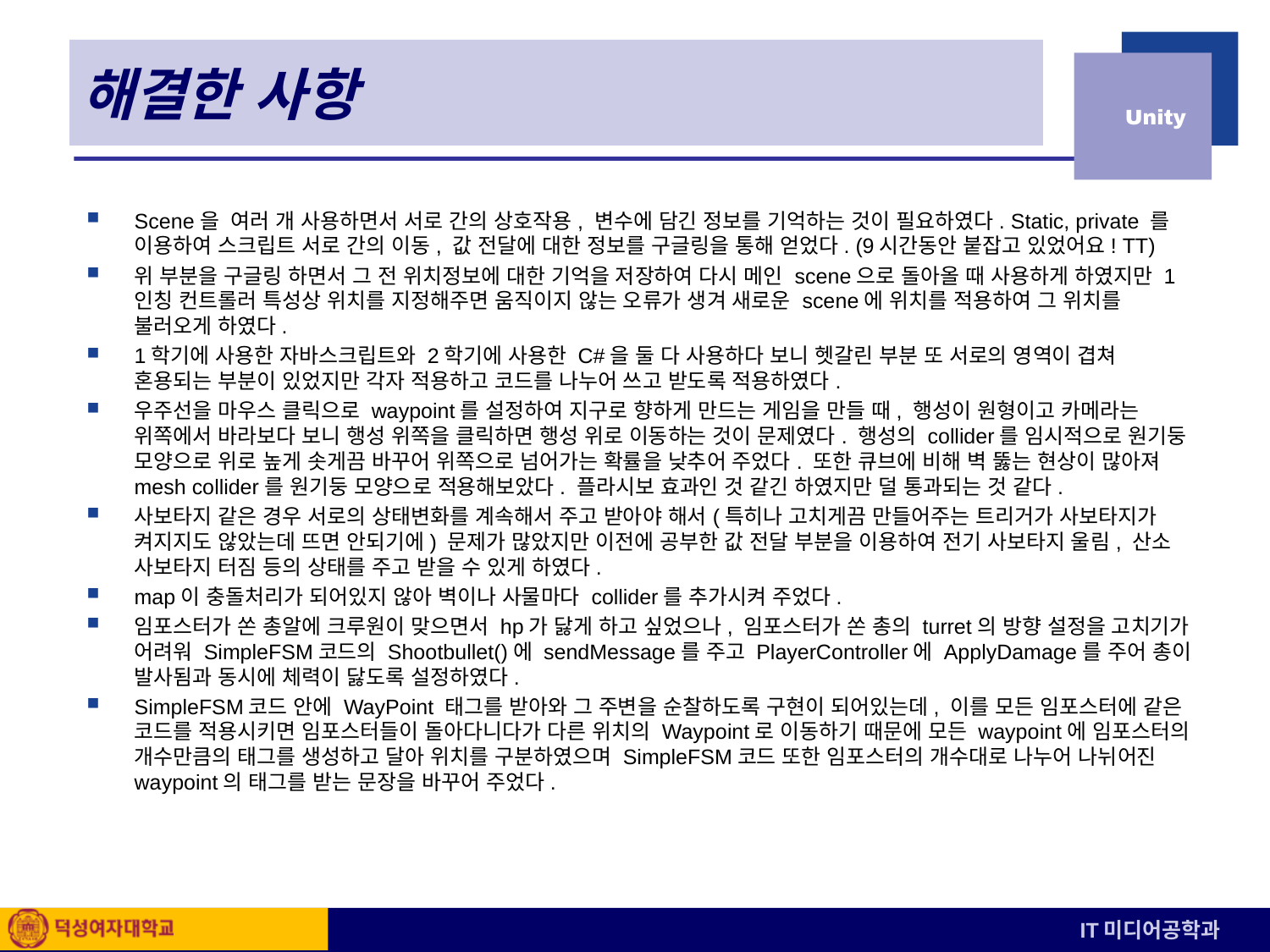

# 해결한 사항
Scene을  여러 개 사용하면서 서로 간의 상호작용, 변수에 담긴 정보를 기억하는 것이 필요하였다. Static, private 를 이용하여 스크립트 서로 간의 이동, 값 전달에 대한 정보를 구글링을 통해 얻었다. (9시간동안 붙잡고 있었어요! TT)
위 부분을 구글링 하면서 그 전 위치정보에 대한 기억을 저장하여 다시 메인 scene으로 돌아올 때 사용하게 하였지만 1인칭 컨트롤러 특성상 위치를 지정해주면 움직이지 않는 오류가 생겨 새로운 scene에 위치를 적용하여 그 위치를 불러오게 하였다.
1학기에 사용한 자바스크립트와 2학기에 사용한 C#을 둘 다 사용하다 보니 헷갈린 부분 또 서로의 영역이 겹쳐 혼용되는 부분이 있었지만 각자 적용하고 코드를 나누어 쓰고 받도록 적용하였다.
우주선을 마우스 클릭으로 waypoint를 설정하여 지구로 향하게 만드는 게임을 만들 때, 행성이 원형이고 카메라는 위쪽에서 바라보다 보니 행성 위쪽을 클릭하면 행성 위로 이동하는 것이 문제였다. 행성의 collider를 임시적으로 원기둥 모양으로 위로 높게 솟게끔 바꾸어 위쪽으로 넘어가는 확률을 낮추어 주었다. 또한 큐브에 비해 벽 뚫는 현상이 많아져 mesh collider를 원기둥 모양으로 적용해보았다. 플라시보 효과인 것 같긴 하였지만 덜 통과되는 것 같다.
사보타지 같은 경우 서로의 상태변화를 계속해서 주고 받아야 해서(특히나 고치게끔 만들어주는 트리거가 사보타지가 켜지지도 않았는데 뜨면 안되기에) 문제가 많았지만 이전에 공부한 값 전달 부분을 이용하여 전기 사보타지 울림, 산소 사보타지 터짐 등의 상태를 주고 받을 수 있게 하였다.
map이 충돌처리가 되어있지 않아 벽이나 사물마다 collider를 추가시켜 주었다.
임포스터가 쏜 총알에 크루원이 맞으면서 hp가 닳게 하고 싶었으나, 임포스터가 쏜 총의 turret의 방향 설정을 고치기가 어려워 SimpleFSM코드의 Shootbullet()에 sendMessage를 주고 PlayerController에 ApplyDamage를 주어 총이 발사됨과 동시에 체력이 닳도록 설정하였다.
SimpleFSM코드 안에 WayPoint 태그를 받아와 그 주변을 순찰하도록 구현이 되어있는데, 이를 모든 임포스터에 같은 코드를 적용시키면 임포스터들이 돌아다니다가 다른 위치의 Waypoint로 이동하기 때문에 모든 waypoint에 임포스터의 개수만큼의 태그를 생성하고 달아 위치를 구분하였으며 SimpleFSM코드 또한 임포스터의 개수대로 나누어 나뉘어진 waypoint의 태그를 받는 문장을 바꾸어 주었다.